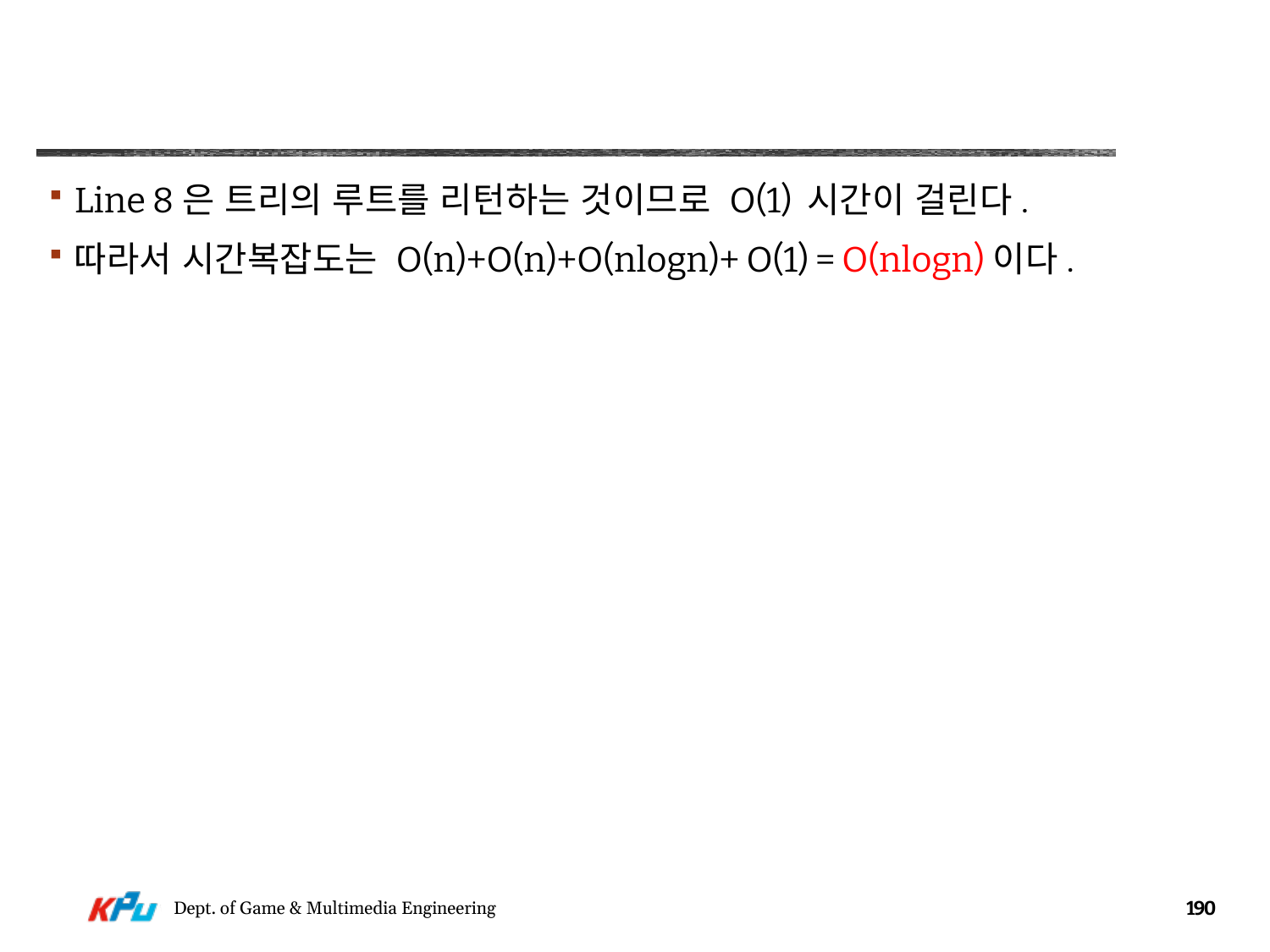

#
Line 8은 트리의 루트를 리턴하는 것이므로 O(1) 시간이 걸린다.
따라서 시간복잡도는 O(n)+O(n)+O(nlogn)+ O(1) = O(nlogn)이다.

Dept. of Game & Multimedia Engineering
190